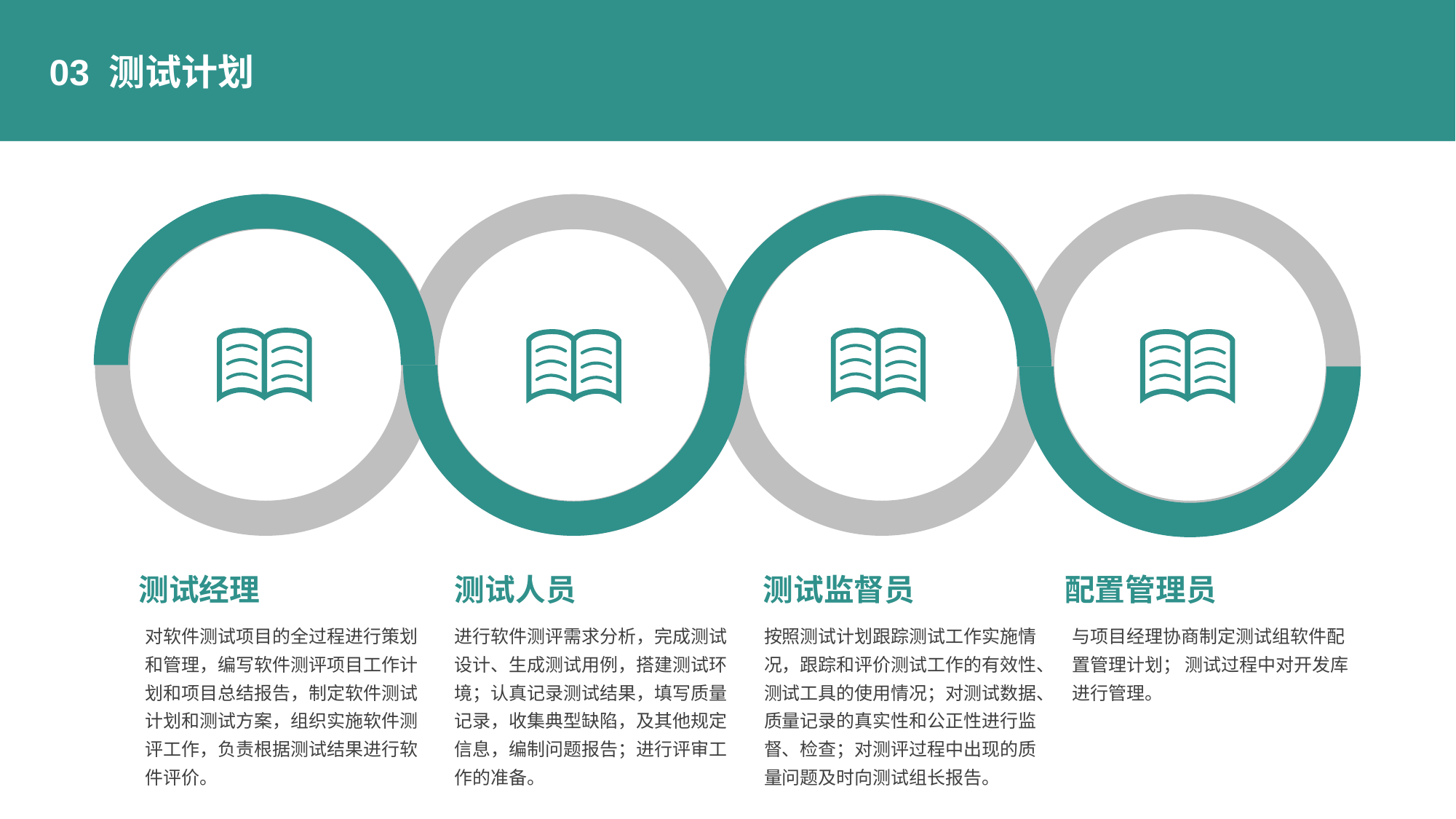

03 测试计划

测试经理
测试人员
测试监督员
配置管理员
对软件测试项目的全过程进行策划和管理，编写软件测评项目工作计划和项目总结报告，制定软件测试计划和测试方案，组织实施软件测评工作，负责根据测试结果进行软件评价。
进行软件测评需求分析，完成测试设计、生成测试用例，搭建测试环境；认真记录测试结果，填写质量记录，收集典型缺陷，及其他规定信息，编制问题报告；进行评审工作的准备。
按照测试计划跟踪测试工作实施情况，跟踪和评价测试工作的有效性、测试工具的使用情况；对测试数据、质量记录的真实性和公正性进行监督、检查；对测评过程中出现的质量问题及时向测试组长报告。
与项目经理协商制定测试组软件配置管理计划； 测试过程中对开发库进行管理。